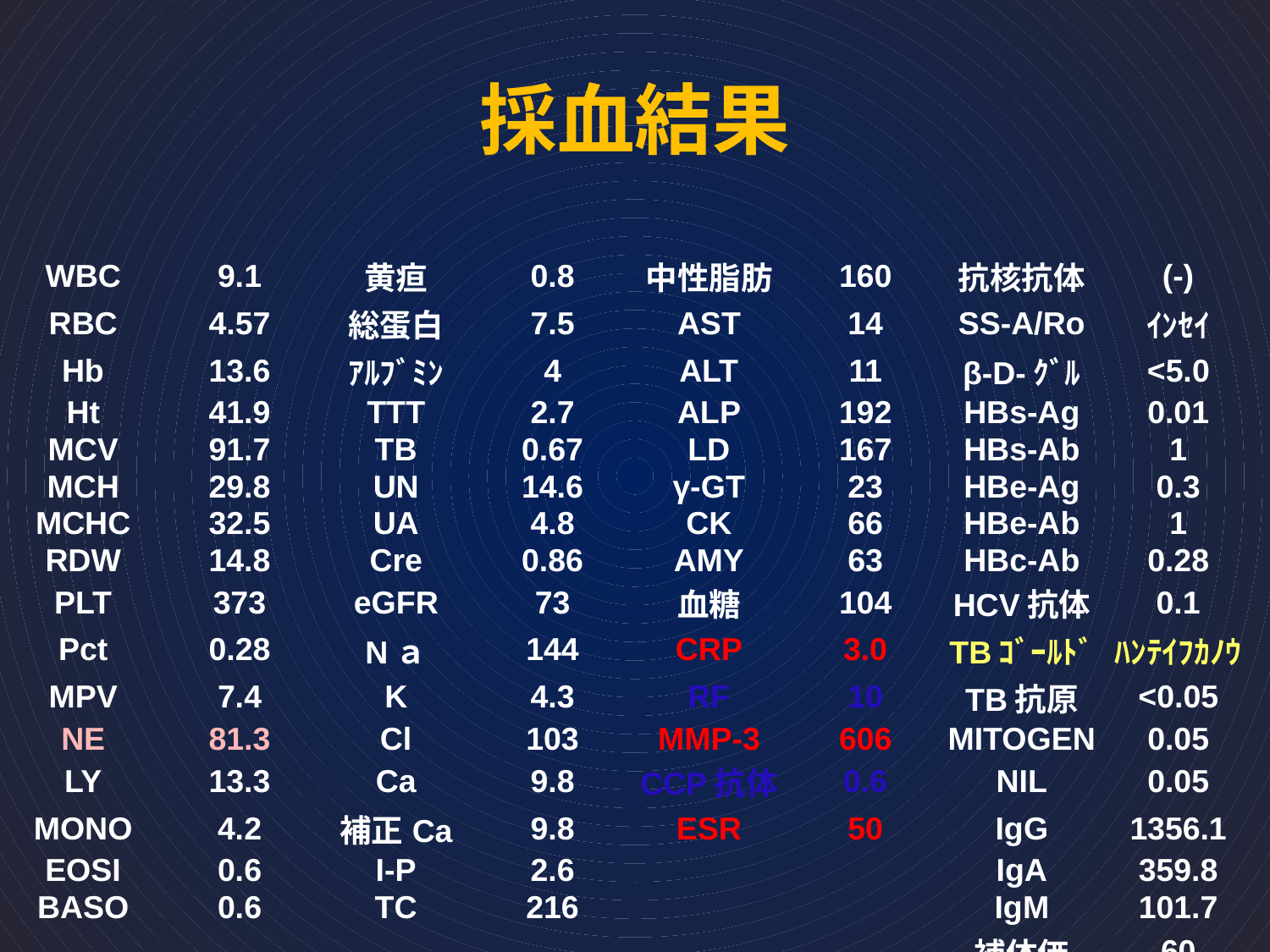

# 採血結果
| WBC | 9.1 | 黄疸 | 0.8 | 中性脂肪 | 160 | 抗核抗体 | (-) |
| --- | --- | --- | --- | --- | --- | --- | --- |
| RBC | 4.57 | 総蛋白 | 7.5 | AST | 14 | SS-A/Ro | ｲﾝｾｲ |
| Hb | 13.6 | ｱﾙﾌﾞﾐﾝ | 4 | ALT | 11 | β-D-ｸﾞﾙ | <5.0 |
| Ht | 41.9 | TTT | 2.7 | ALP | 192 | HBs-Ag | 0.01 |
| MCV | 91.7 | TB | 0.67 | LD | 167 | HBs-Ab | 1 |
| MCH | 29.8 | UN | 14.6 | γ-GT | 23 | HBe-Ag | 0.3 |
| MCHC | 32.5 | UA | 4.8 | CK | 66 | HBe-Ab | 1 |
| RDW | 14.8 | Cre | 0.86 | AMY | 63 | HBc-Ab | 0.28 |
| PLT | 373 | eGFR | 73 | 血糖 | 104 | HCV抗体 | 0.1 |
| Pct | 0.28 | Nａ | 144 | CRP | 3.0 | TBｺﾞｰﾙﾄﾞ | ﾊﾝﾃｲﾌｶﾉｳ |
| MPV | 7.4 | K | 4.3 | RF | 10 | TB抗原 | <0.05 |
| NE | 81.3 | Cl | 103 | MMP-3 | 606 | MITOGEN | 0.05 |
| LY | 13.3 | Ca | 9.8 | CCP抗体 | 0.6 | NIL | 0.05 |
| MONO | 4.2 | 補正Ca | 9.8 | ESR | 50 | IgG | 1356.1 |
| EOSI | 0.6 | I-P | 2.6 |  |  | IgA | 359.8 |
| BASO | 0.6 | TC | 216 |  |  | IgM | 101.7 |
|  |  |  |  |  |  | 補体価 | 60 |